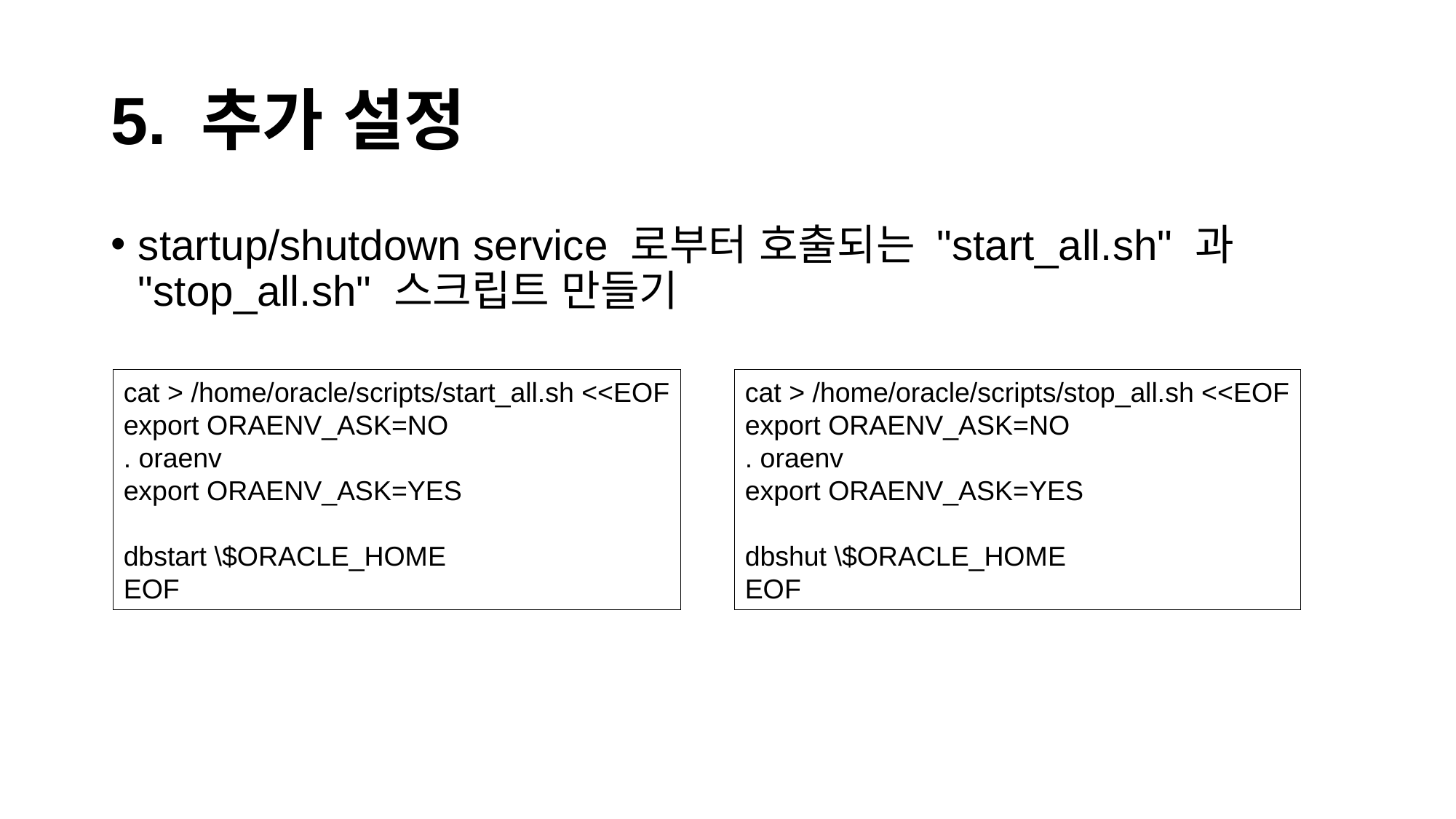

# 5. 추가 설정
startup/shutdown service 로부터 호출되는 "start_all.sh" 과 "stop_all.sh" 스크립트 만들기

cat > /home/oracle/scripts/start_all.sh <<EOF
export ORAENV_ASK=NO
. oraenv
export ORAENV_ASK=YES

dbstart \$ORACLE_HOME
EOF
cat > /home/oracle/scripts/stop_all.sh <<EOF
export ORAENV_ASK=NO
. oraenv
export ORAENV_ASK=YES

dbshut \$ORACLE_HOME
EOF